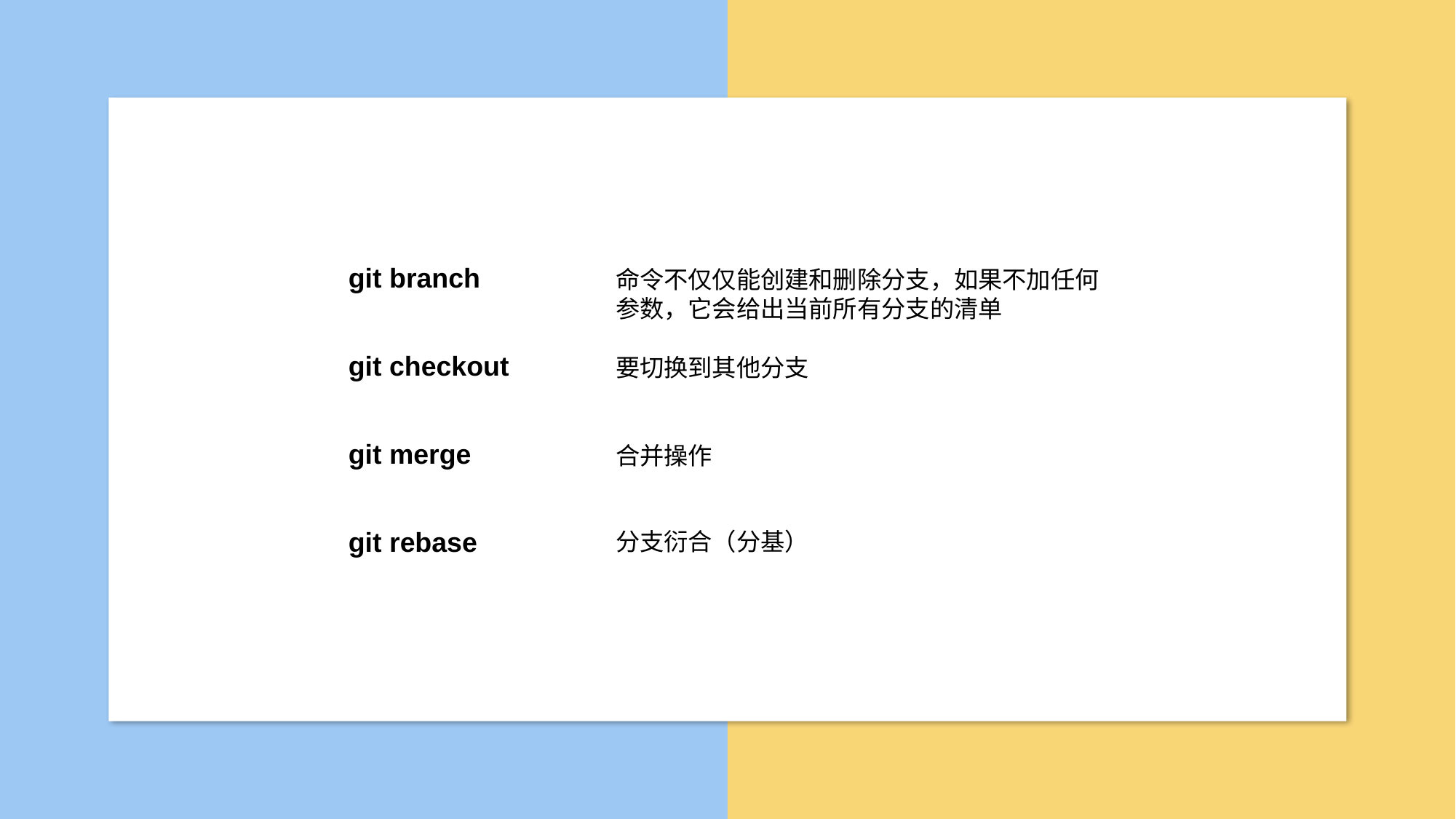

git branch
命令不仅仅能创建和删除分支，如果不加任何参数，它会给出当前所有分支的清单
git checkout
要切换到其他分支
git merge
合并操作
git rebase
分支衍合（分基）